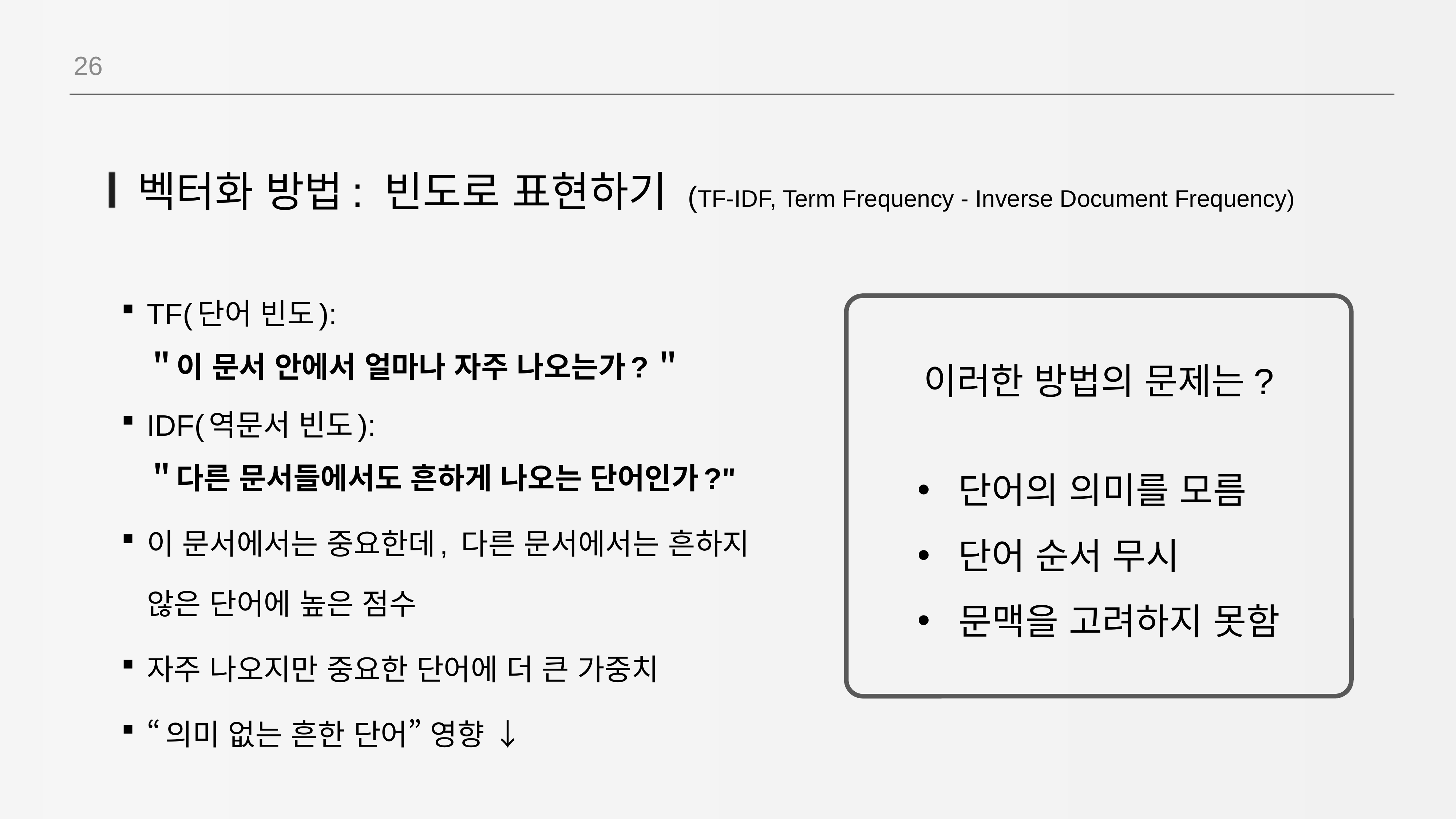

26
# 벡터화 방법: 빈도로 표현하기 (TF-IDF, Term Frequency - Inverse Document Frequency)
TF(단어 빈도):
＂이 문서 안에서 얼마나 자주 나오는가?＂
IDF(역문서 빈도):
＂다른 문서들에서도 흔하게 나오는 단어인가?"
이 문서에서는 중요한데, 다른 문서에서는 흔하지 않은 단어에 높은 점수
자주 나오지만 중요한 단어에 더 큰 가중치
“의미 없는 흔한 단어” 영향 ↓

이러한 방법의 문제는?
단어의 의미를 모름
단어 순서 무시
문맥을 고려하지 못함